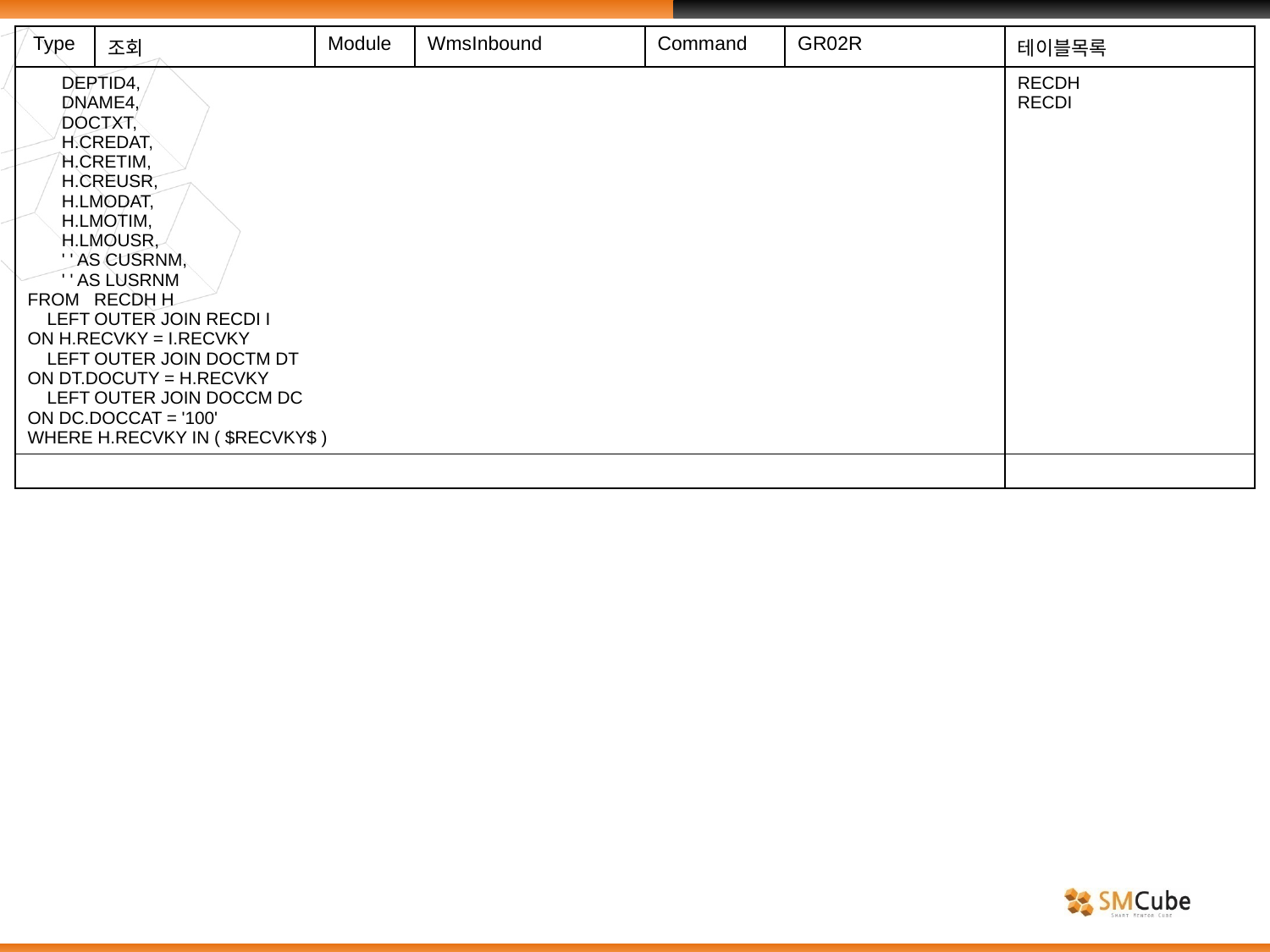

| Type | 조회 | Module | WmsInbound | Command | GR02R | 테이블목록 |
| --- | --- | --- | --- | --- | --- | --- |
| DEPTID4, DNAME4, DOCTXT, H.CREDAT, H.CRETIM, H.CREUSR, H.LMODAT, H.LMOTIM, H.LMOUSR, ' ' AS CUSRNM, ' ' AS LUSRNM FROM RECDH H LEFT OUTER JOIN RECDI I ON H.RECVKY = I.RECVKY LEFT OUTER JOIN DOCTM DT ON DT.DOCUTY = H.RECVKY LEFT OUTER JOIN DOCCM DC ON DC.DOCCAT = '100' WHERE H.RECVKY IN ( $RECVKY$ ) |  |  |  |  |  | RECDH RECDI |
|  |  |  |  |  |  |  |